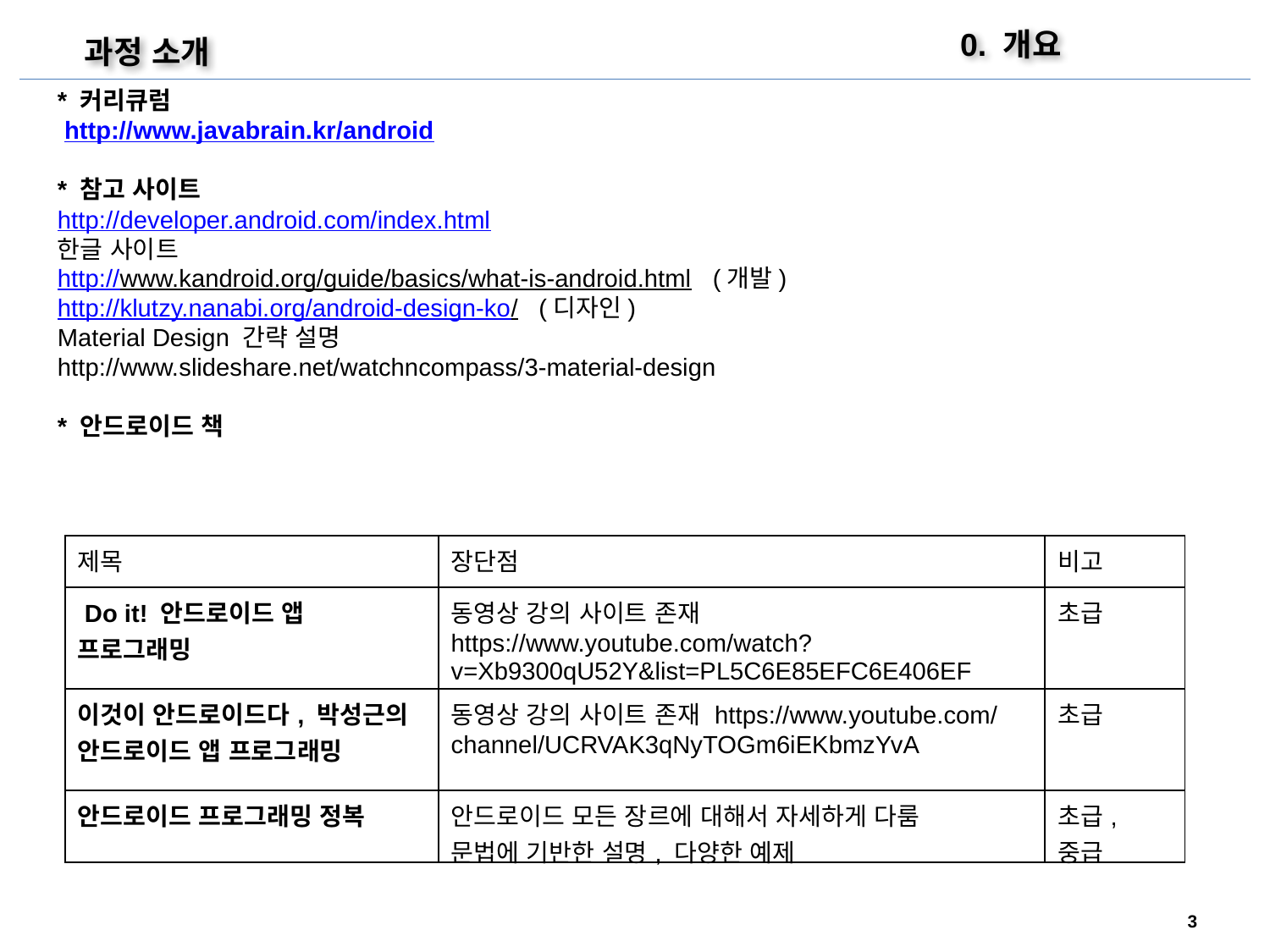

0. 개요
과정 소개
* 커리큐럼
 http://www.javabrain.kr/android

* 참고 사이트
http://developer.android.com/index.html
한글 사이트
http://www.kandroid.org/guide/basics/what-is-android.html   (개발)
http://klutzy.nanabi.org/android-design-ko/   (디자인)
Material Design 간략 설명
http://www.slideshare.net/watchncompass/3-material-design

* 안드로이드 책
| 제목 | 장단점 | 비고 |
| --- | --- | --- |
| Do it! 안드로이드 앱 프로그래밍 | 동영상 강의 사이트 존재 https://www.youtube.com/watch?v=Xb9300qU52Y&list=PL5C6E85EFC6E406EF | 초급 |
| 이것이 안드로이드다, 박성근의 안드로이드 앱 프로그래밍 | 동영상 강의 사이트 존재 https://www.youtube.com/channel/UCRVAK3qNyTOGm6iEKbmzYvA | 초급 |
| 안드로이드 프로그래밍 정복 | 안드로이드 모든 장르에 대해서 자세하게 다룸 문법에 기반한 설명, 다양한 예제 | 초급, 중급 |